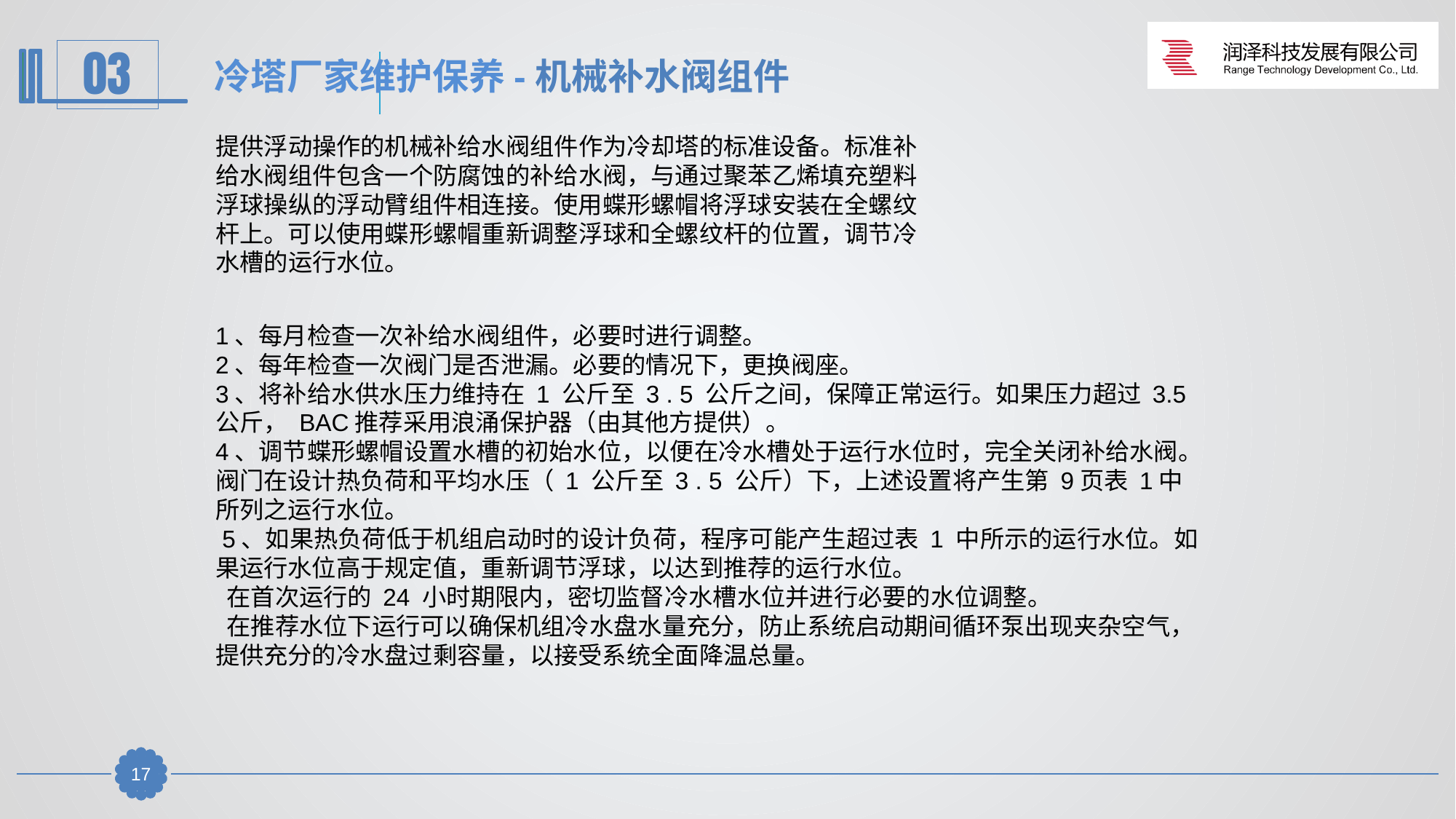

冷塔厂家维护保养-机械补水阀组件
提供浮动操作的机械补给水阀组件作为冷却塔的标准设备。标准补给水阀组件包含一个防腐蚀的补给水阀，与通过聚苯乙烯填充塑料浮球操纵的浮动臂组件相连接。使用蝶形螺帽将浮球安装在全螺纹杆上。可以使用蝶形螺帽重新调整浮球和全螺纹杆的位置，调节冷水槽的运行水位。
1、每月检查一次补给水阀组件，必要时进行调整。
2、每年检查一次阀门是否泄漏。必要的情况下，更换阀座。
3、将补给水供水压力维持在 1 公斤至 3 . 5 公斤之间，保障正常运行。如果压力超过 3.5公斤， BAC推荐采用浪涌保护器（由其他方提供）。
4、调节蝶形螺帽设置水槽的初始水位，以便在冷水槽处于运行水位时，完全关闭补给水阀。
阀门在设计热负荷和平均水压（ 1 公斤至 3 . 5 公斤）下，上述设置将产生第 9页表 1中所列之运行水位。
 5、如果热负荷低于机组启动时的设计负荷，程序可能产生超过表 1 中所示的运行水位。如果运行水位高于规定值，重新调节浮球，以达到推荐的运行水位。
 在首次运行的 24 小时期限内，密切监督冷水槽水位并进行必要的水位调整。
 在推荐水位下运行可以确保机组冷水盘水量充分，防止系统启动期间循环泵出现夹杂空气，提供充分的冷水盘过剩容量，以接受系统全面降温总量。
17